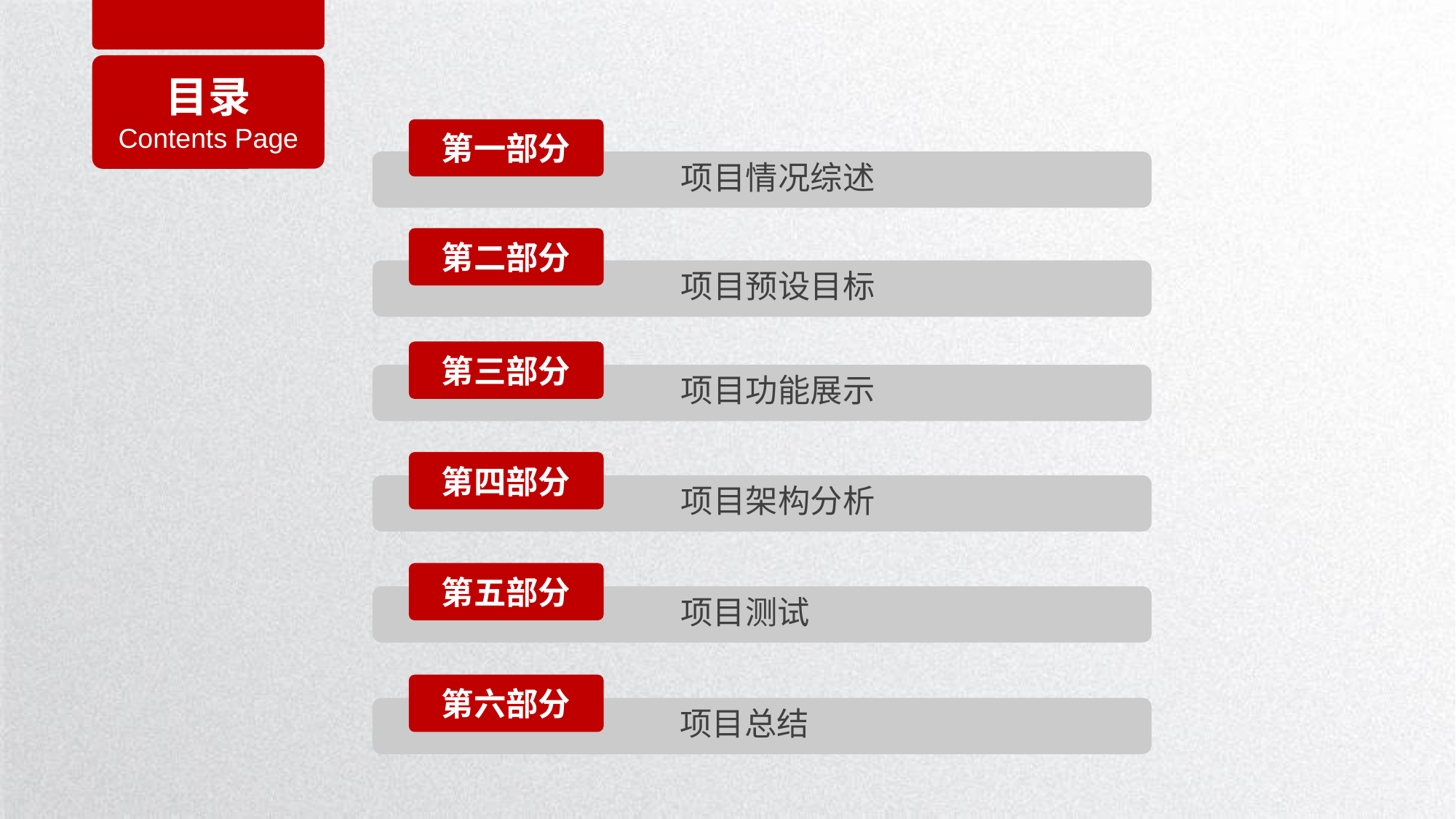

目录
Contents Page
第一部分

项目情况综述
第二部分

项目预设目标
第三部分

项目功能展示
第四部分

项目架构分析
第五部分

项目测试
第六部分

项目总结